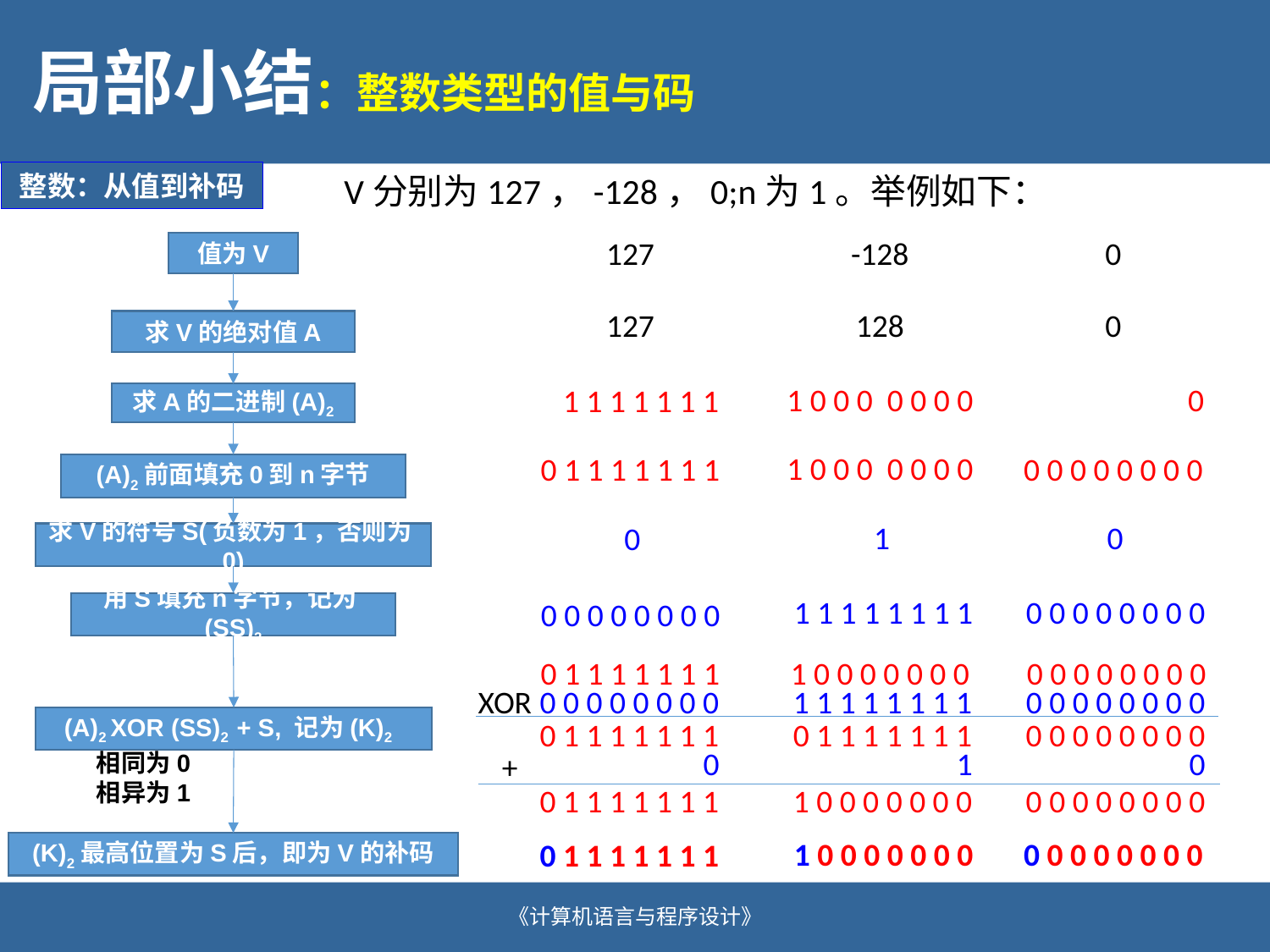

# 局部小结：整数类型的值与码
整数：从值到补码
V分别为127，-128，0;n为1。举例如下：
127
-128
0
值为V
127
128
0
求V的绝对值A
1 0 0 0  0 0 0 0
                       0
   1 1 1 1 1 1 1
求A的二进制(A)2
1 0 0 0  0 0 0 0
0 0 0 0 0 0 0 0
0 1 1 1 1 1 1 1
(A)2前面填充0到n字节
1
0
0
求V的符号S(负数为1，否则为0)
1 1 1 1 1 1 1 1
0 0 0 0 0 0 0 0
0 0 0 0 0 0 0 0
用S填充n字节，记为(SS)2
0 1 1 1 1 1 1 1
1 0 0 0 0 0 0 0
0 0 0 0 0 0 0 0
0 0 0 0 0 0 0 0
1 1 1 1 1 1 1 1
0 0 0 0 0 0 0 0
XOR
(A)2 XOR (SS)2  + S, 记为(K)2
0 1 1 1 1 1 1 1
0 1 1 1 1 1 1 1
0 0 0 0 0 0 0 0
                      0
                      1
                      0
相同为0
相异为1
+
0 1 1 1 1 1 1 1
1 0 0 0 0 0 0 0
0 0 0 0 0 0 0 0
1 0 0 0 0 0 0 0
0 0 0 0 0 0 0 0
0 1 1 1 1 1 1 1
(K)2最高位置为S后，即为V的补码

《计算机语言与程序设计》
64